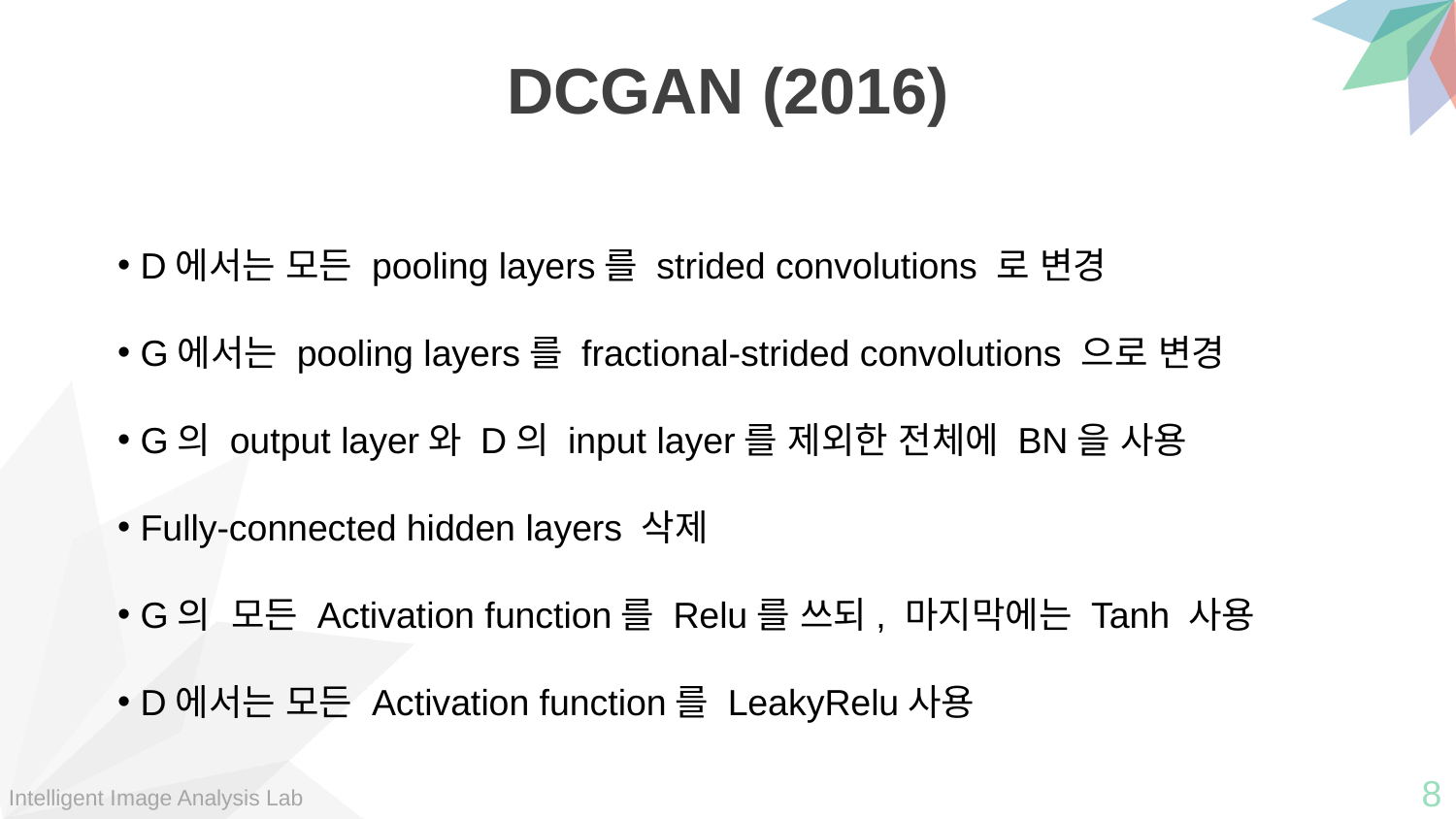

DCGAN (2016)
 D에서는 모든 pooling layers를 strided convolutions 로 변경
 G에서는 pooling layers를 fractional-strided convolutions 으로 변경
 G의 output layer와 D의 input layer를 제외한 전체에 BN을 사용
 Fully-connected hidden layers 삭제
 G의  모든 Activation function를 Relu를 쓰되, 마지막에는 Tanh 사용
 D에서는 모든 Activation function를 LeakyRelu사용
8